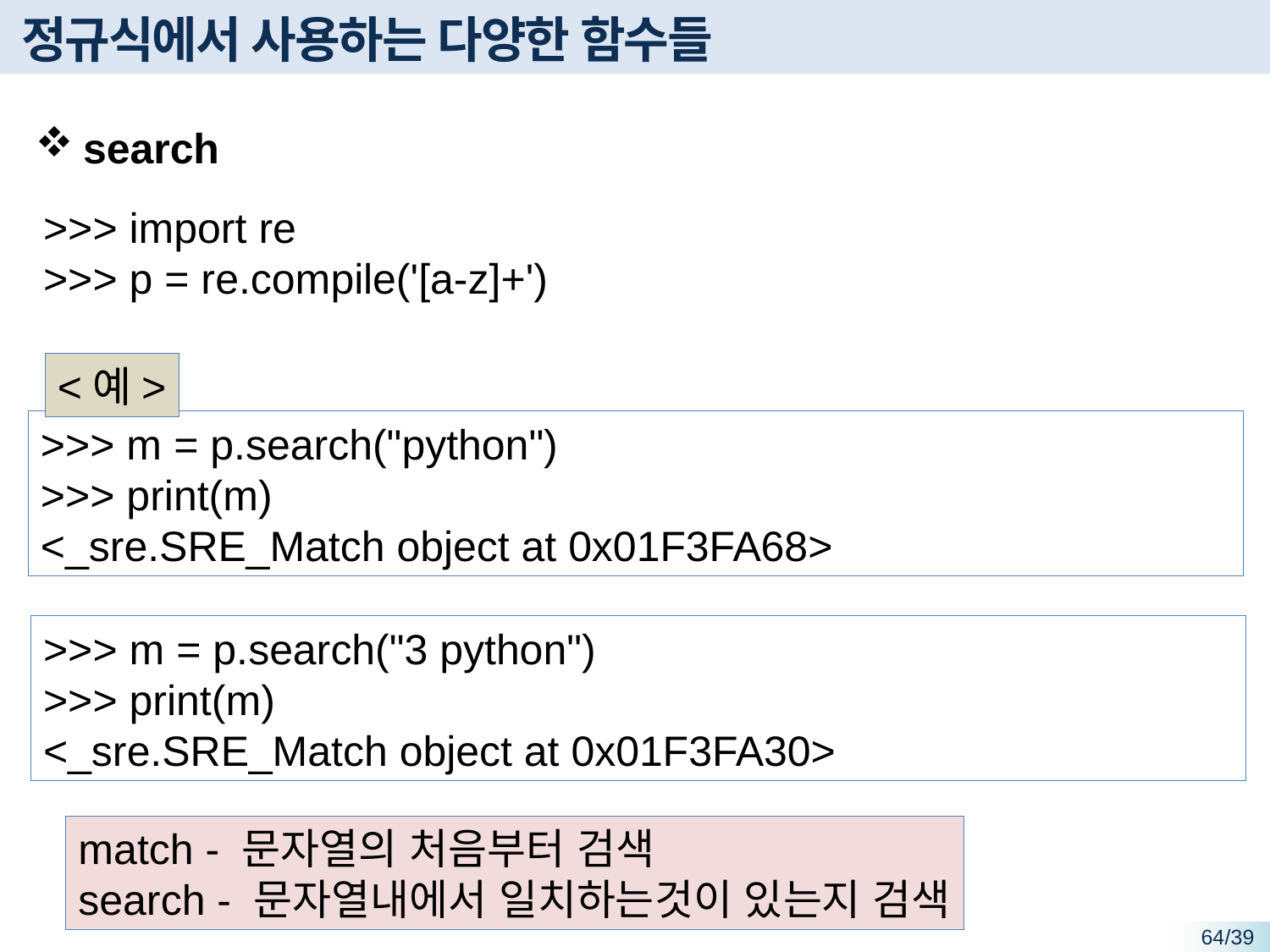

# 정규식에서 사용하는 다양한 함수들
search
>>> import re
>>> p = re.compile('[a-z]+')
<예>
>>> m = p.search("python")
>>> print(m)
<_sre.SRE_Match object at 0x01F3FA68>
>>> m = p.search("3 python")
>>> print(m)
<_sre.SRE_Match object at 0x01F3FA30>
match - 문자열의 처음부터 검색
search - 문자열내에서 일치하는것이 있는지 검색